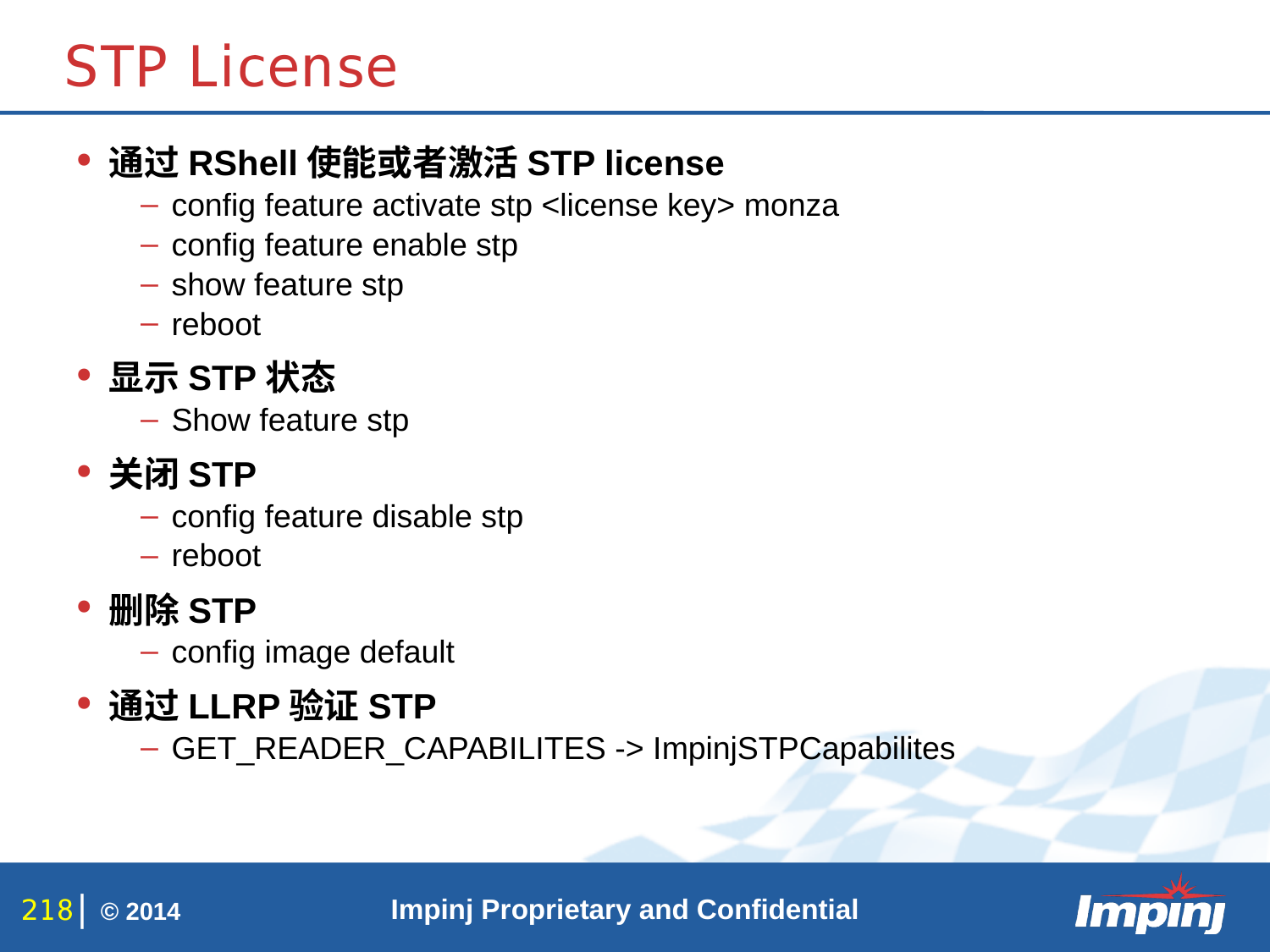

# STP License
通过RShell使能或者激活STP license
config feature activate stp <license key> monza
config feature enable stp
show feature stp
reboot
显示STP状态
Show feature stp
关闭STP
config feature disable stp
reboot
删除STP
config image default
通过LLRP验证STP
GET_READER_CAPABILITES -> ImpinjSTPCapabilites